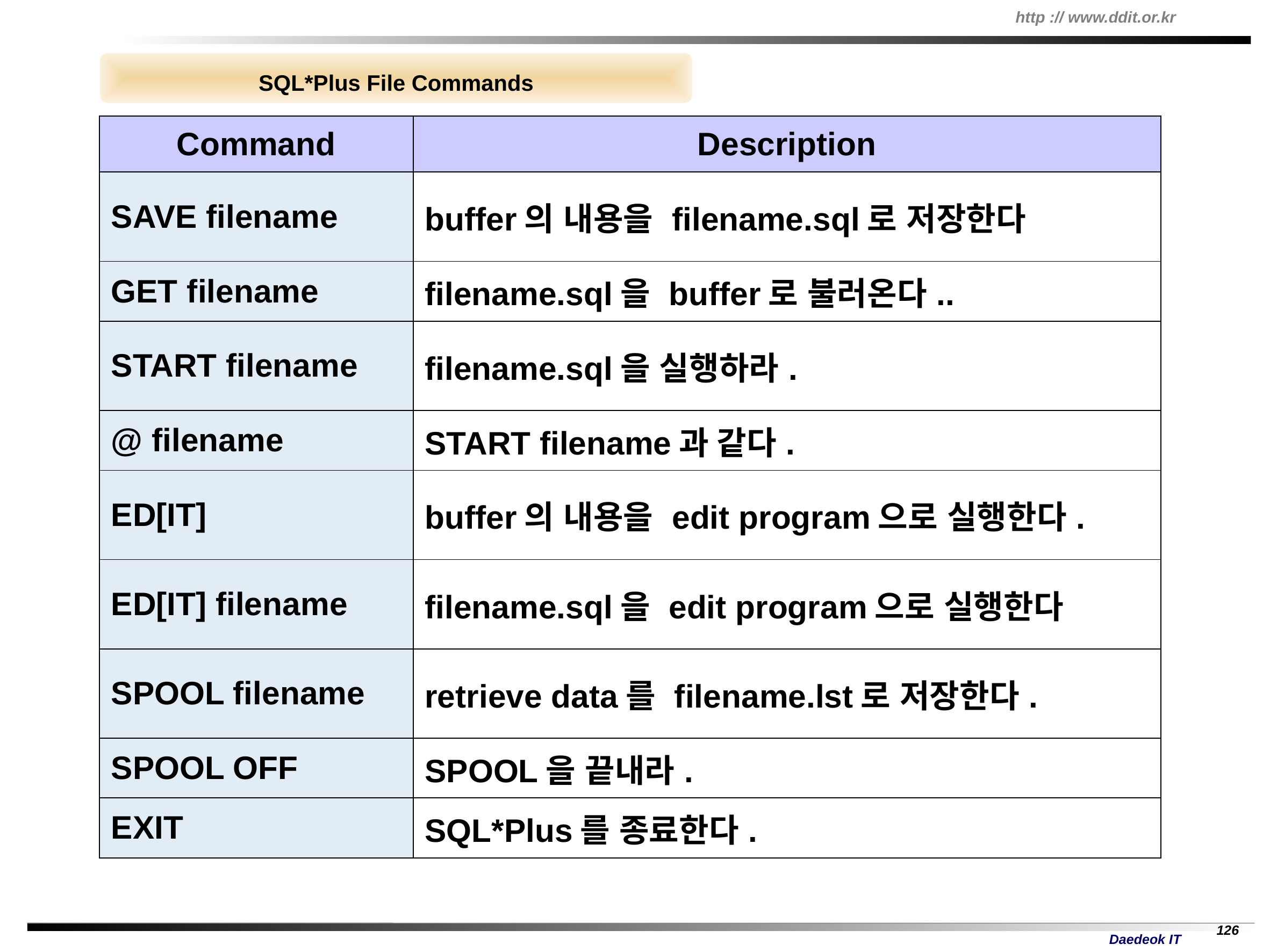

SQL*Plus File Commands
| Command | Description |
| --- | --- |
| SAVE filename | buffer의 내용을 filename.sql로 저장한다 |
| GET filename | filename.sql을 buffer로 불러온다.. |
| START filename | filename.sql을 실행하라. |
| @ filename | START filename과 같다. |
| ED[IT] | buffer의 내용을 edit program으로 실행한다. |
| ED[IT] filename | filename.sql을 edit program으로 실행한다 |
| SPOOL filename | retrieve data를 filename.lst로 저장한다. |
| SPOOL OFF | SPOOL을 끝내라. |
| EXIT | SQL\*Plus를 종료한다. |